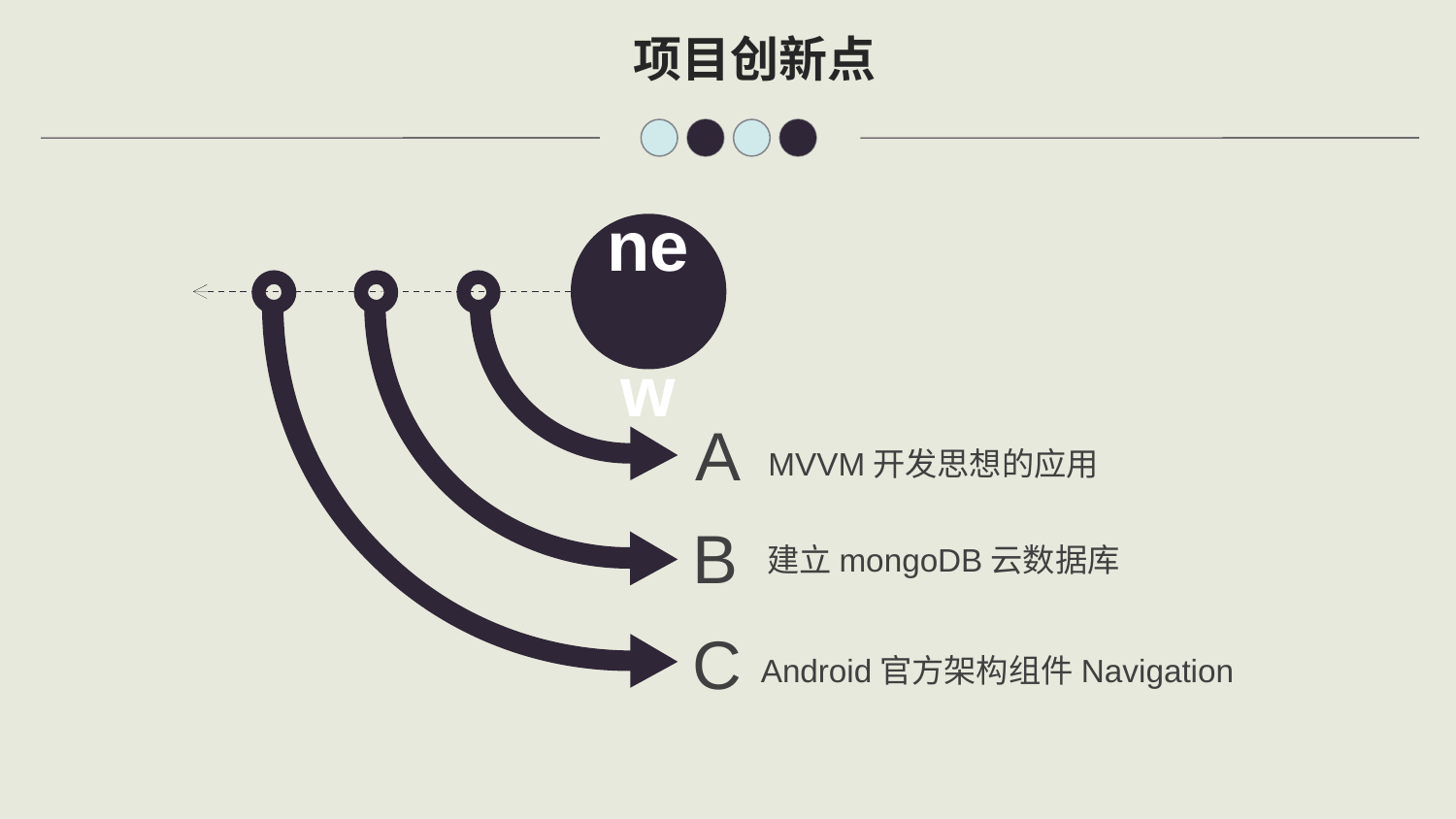

项目创新点

new

A
MVVM开发思想的应用
B
建立mongoDB云数据库
C
Android官方架构组件Navigation